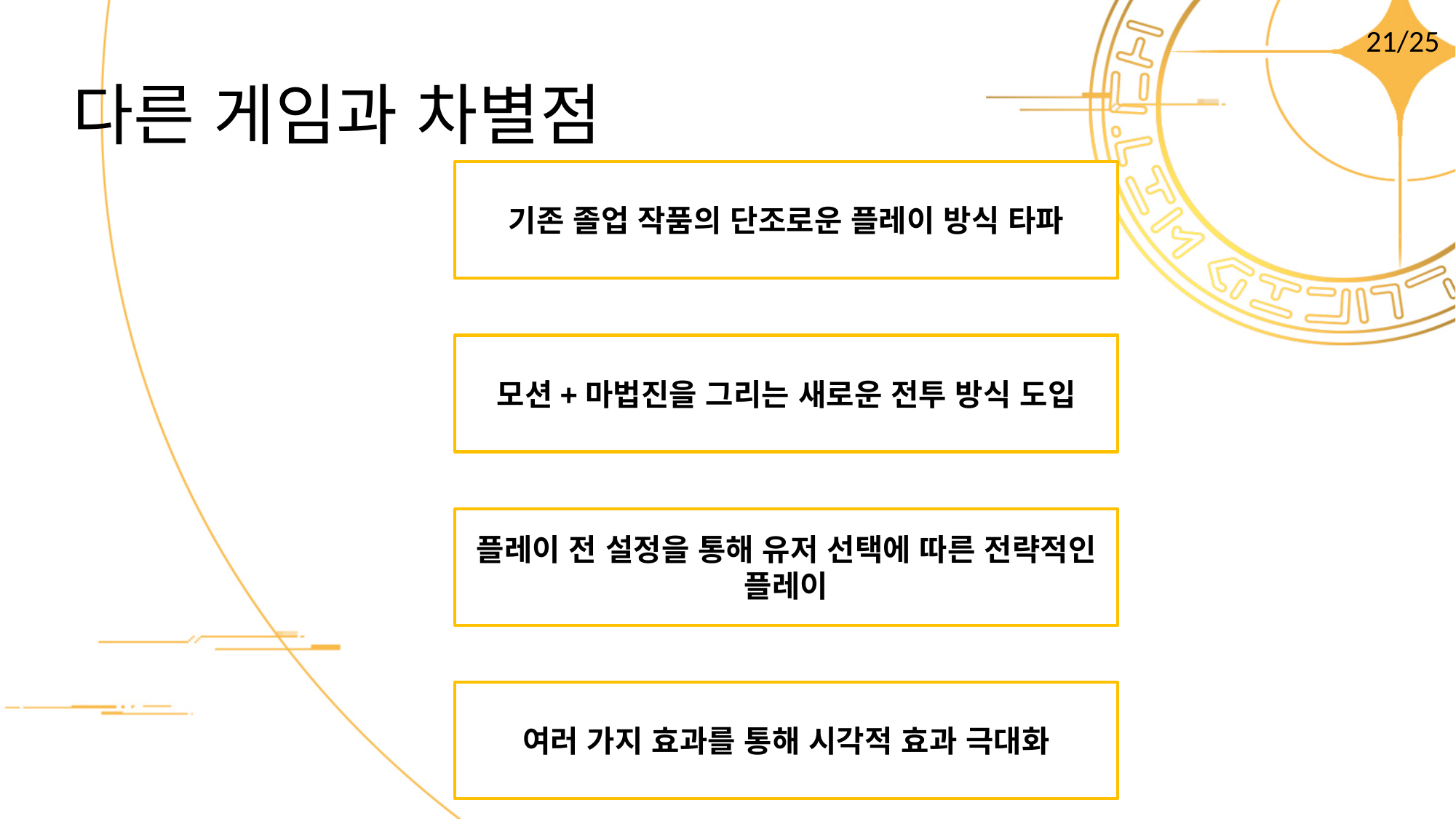

21/25
# 다른 게임과 차별점
기존 졸업 작품의 단조로운 플레이 방식 타파
모션+마법진을 그리는 새로운 전투 방식 도입
플레이 전 설정을 통해 유저 선택에 따른 전략적인 플레이
여러 가지 효과를 통해 시각적 효과 극대화